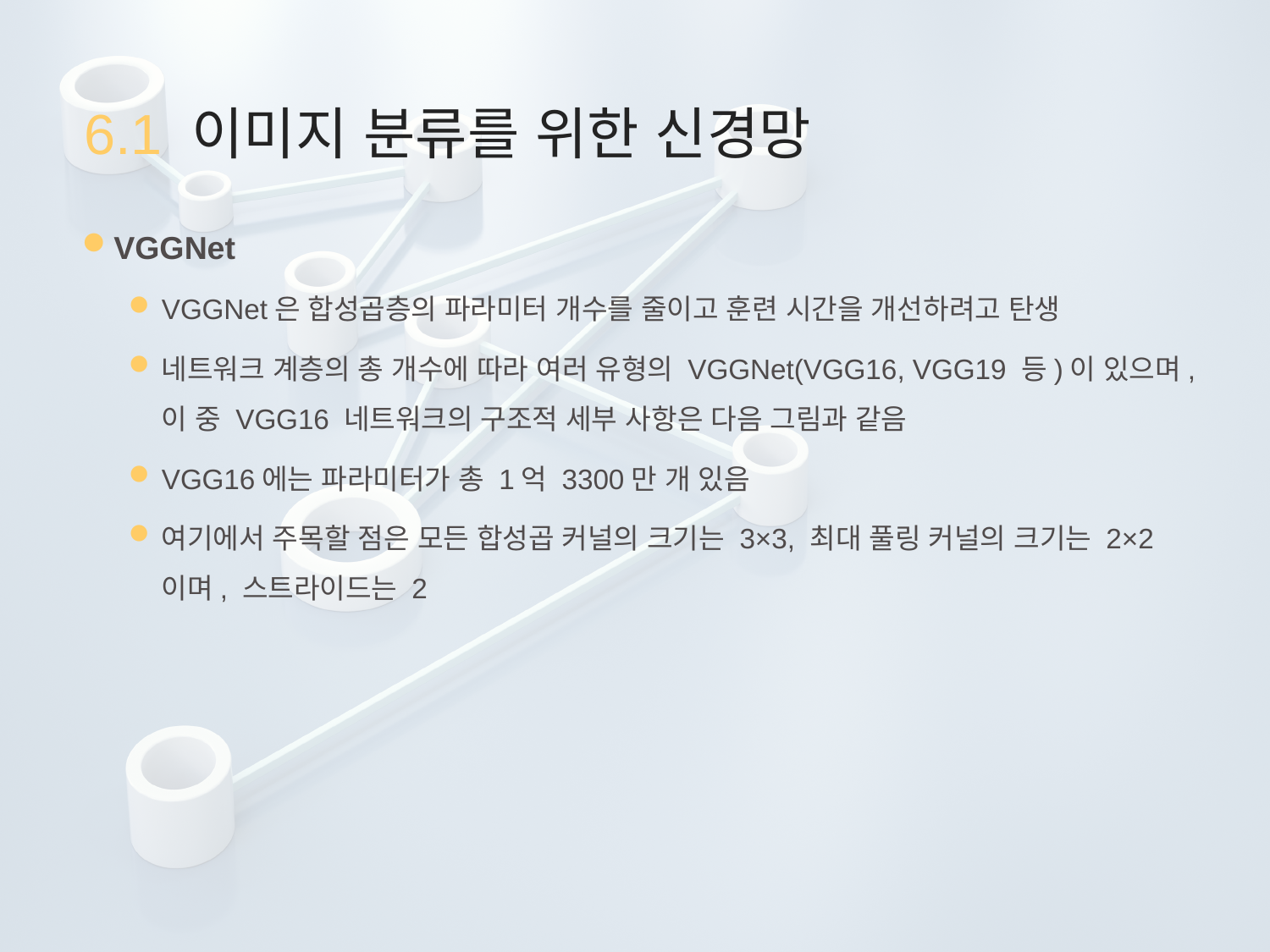

# 6.1 이미지 분류를 위한 신경망
VGGNet
VGGNet은 합성곱층의 파라미터 개수를 줄이고 훈련 시간을 개선하려고 탄생
네트워크 계층의 총 개수에 따라 여러 유형의 VGGNet(VGG16, VGG19 등)이 있으며, 이 중 VGG16 네트워크의 구조적 세부 사항은 다음 그림과 같음
VGG16에는 파라미터가 총 1억 3300만 개 있음
여기에서 주목할 점은 모든 합성곱 커널의 크기는 3×3, 최대 풀링 커널의 크기는 2×2이며, 스트라이드는 2